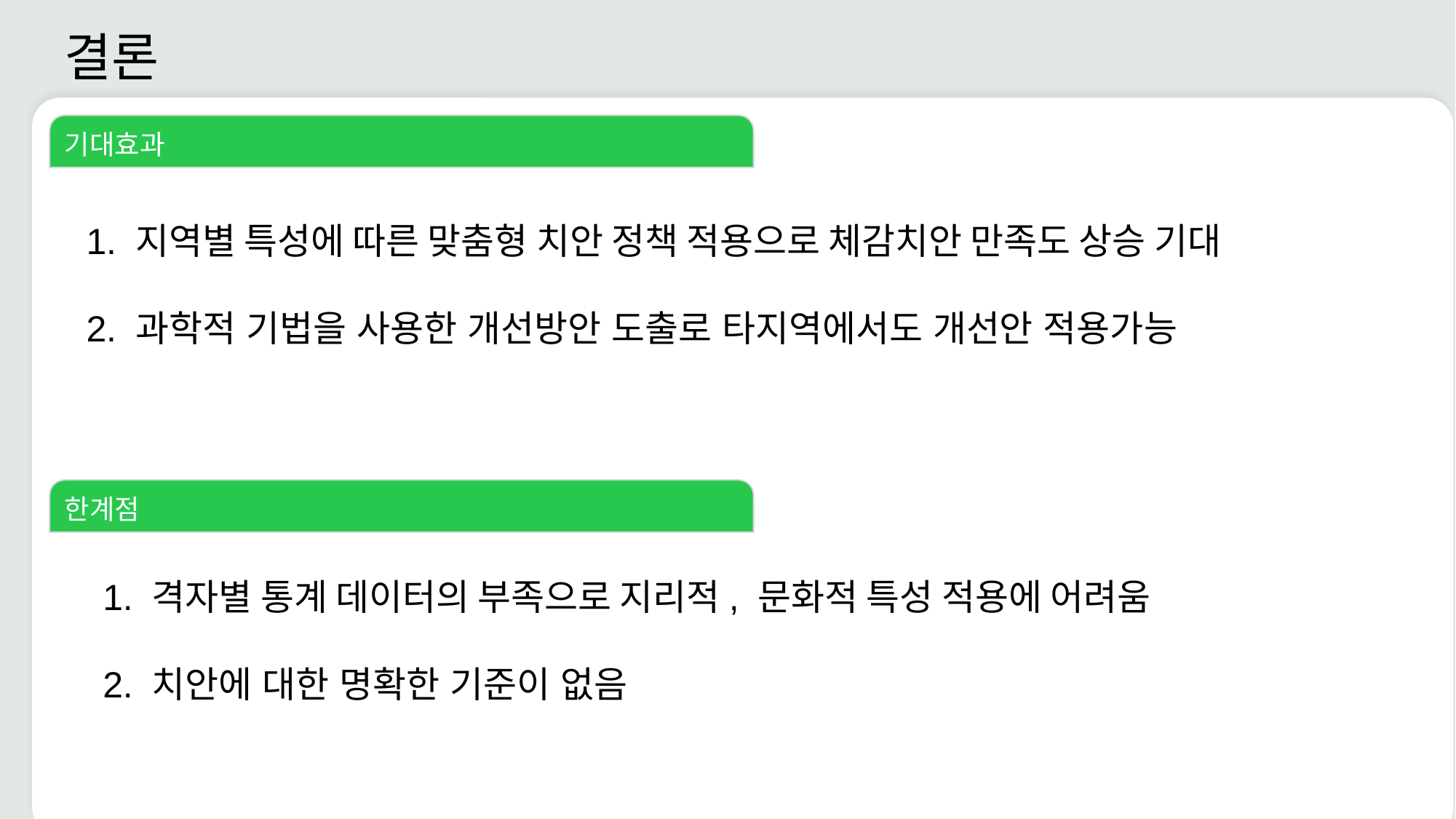

결론

기대효과
1. 지역별 특성에 따른 맞춤형 치안 정책 적용으로 체감치안 만족도 상승 기대

2. 과학적 기법을 사용한 개선방안 도출로 타지역에서도 개선안 적용가능
한계점
1. 격자별 통계 데이터의 부족으로 지리적, 문화적 특성 적용에 어려움

2. 치안에 대한 명확한 기준이 없음